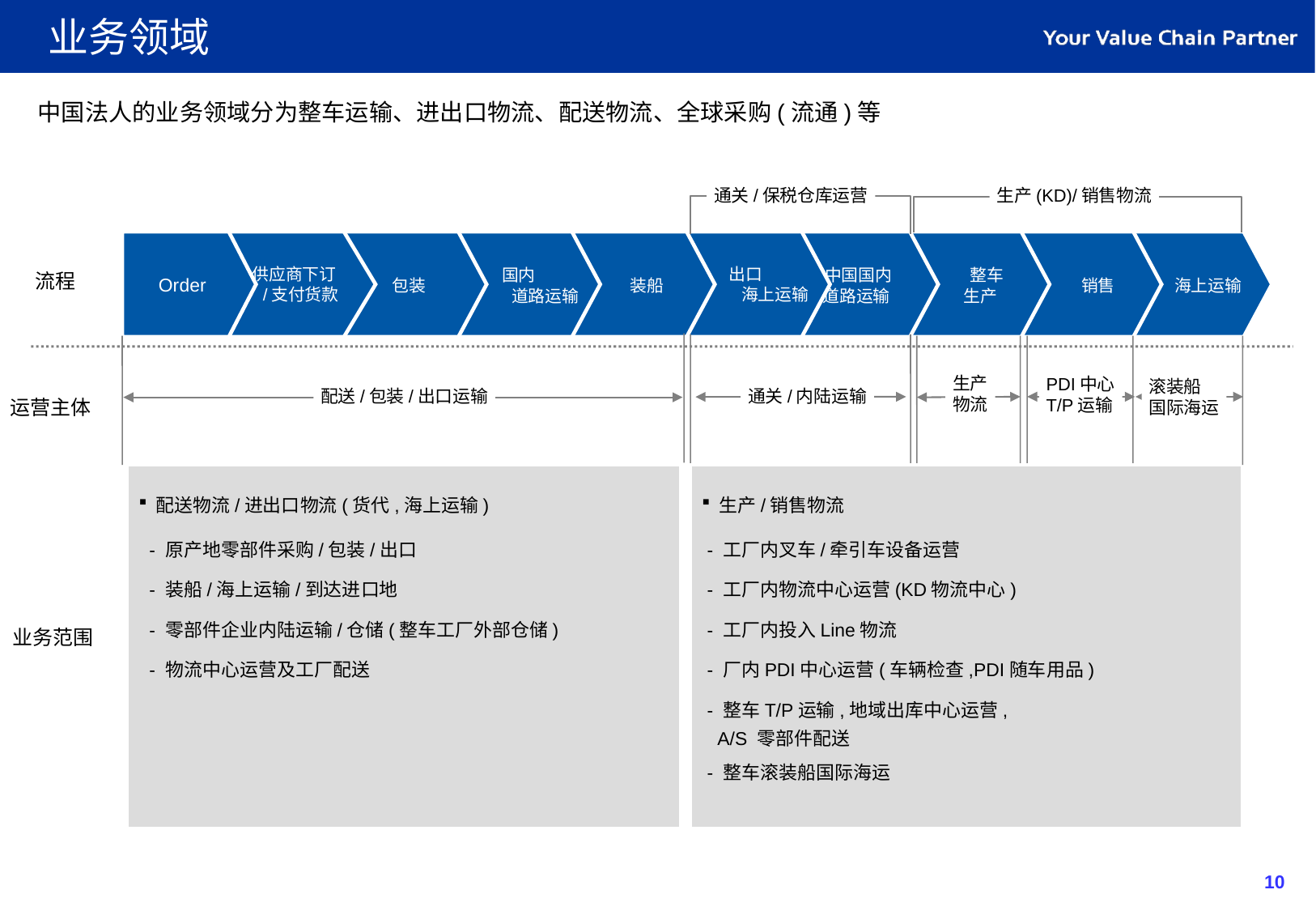

业务领域

中国法人的业务领域分为整车运输、进出口物流、配送物流、全球采购(流通)等

通关/保税仓库运营
生产(KD)/销售物流
Order
            供应商下订
     单   /支付货款
             包装
               国内
  道路运输
                装船
             出口
   海上运输
              中国国内
               道路运输
            整车
             生产
           销售
             海上运输
流程

生产
物流
PDI中心
T/P运输
滚装船
国际海运
通关/内陆运输
配送/包装/出口运输
运营主体

 配送物流/进出口物流(货代,海上运输)
  - 原产地零部件采购/包装/出口
  - 装船/海上运输/到达进口地
  - 零部件企业内陆运输/仓储(整车工厂外部仓储)
  - 物流中心运营及工厂配送
 生产/销售物流
 - 工厂内叉车/牵引车设备运营
 - 工厂内物流中心运营(KD物流中心)
 - 工厂内投入Line物流
 - 厂内PDI中心运营(车辆检查,PDI随车用品)
 - 整车T/P运输,地域出库中心运营,
   A/S 零部件配送
 - 整车滚装船国际海运
业务范围
10